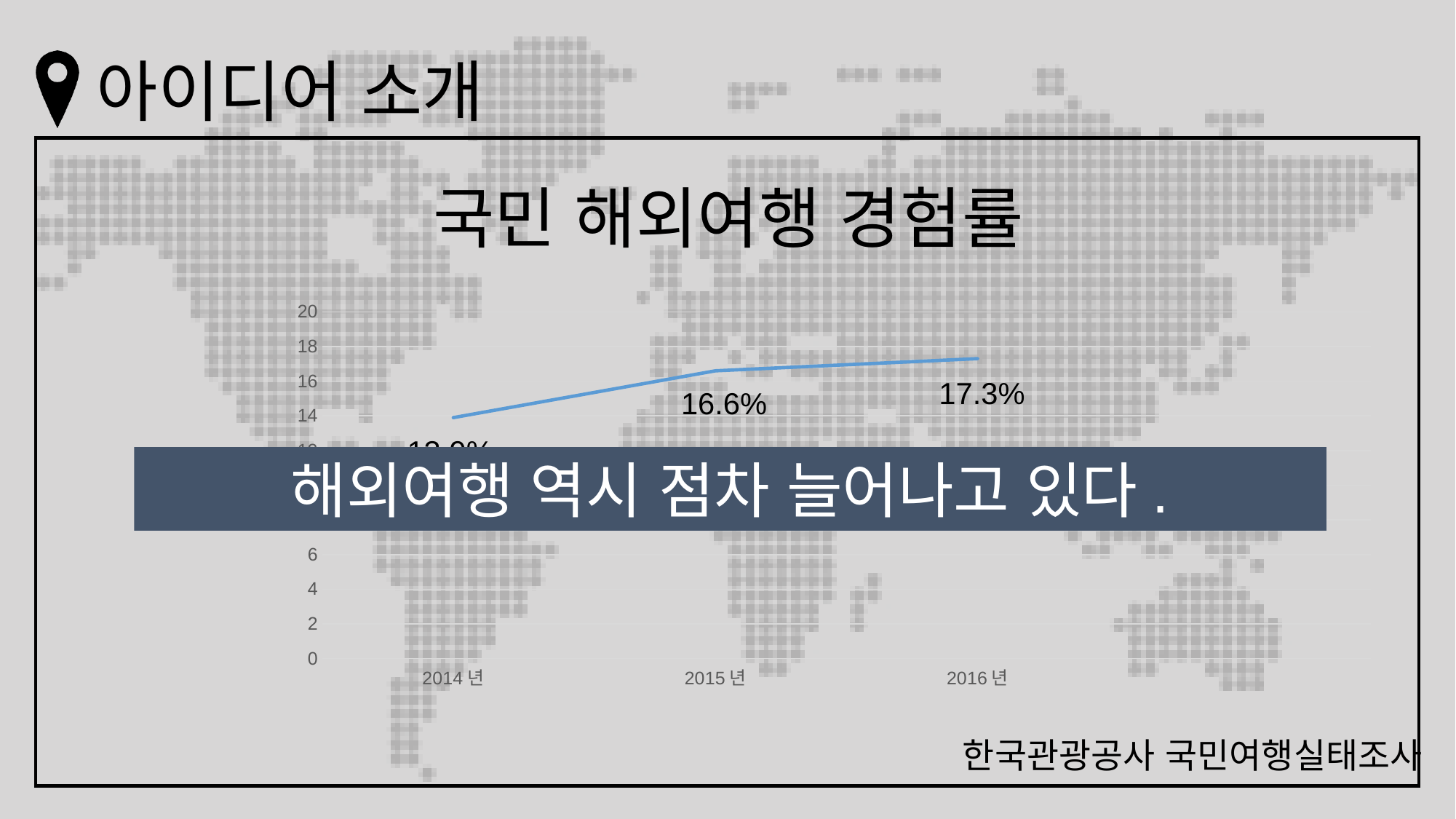

# 아이디어 소개
국민 해외여행 경험률

### Chart

| Category | 2014년 | 2015년 | 2016년 |
|---|---|---|---|
| 2014년 | 13.9 | None | None |
| 2015년 | 16.6 | None | None |
| 2016년 | 17.3 | None | None |
17.3%
16.6%
13.9%
해외여행 역시 점차 늘어나고 있다.
한국관광공사 국민여행실태조사